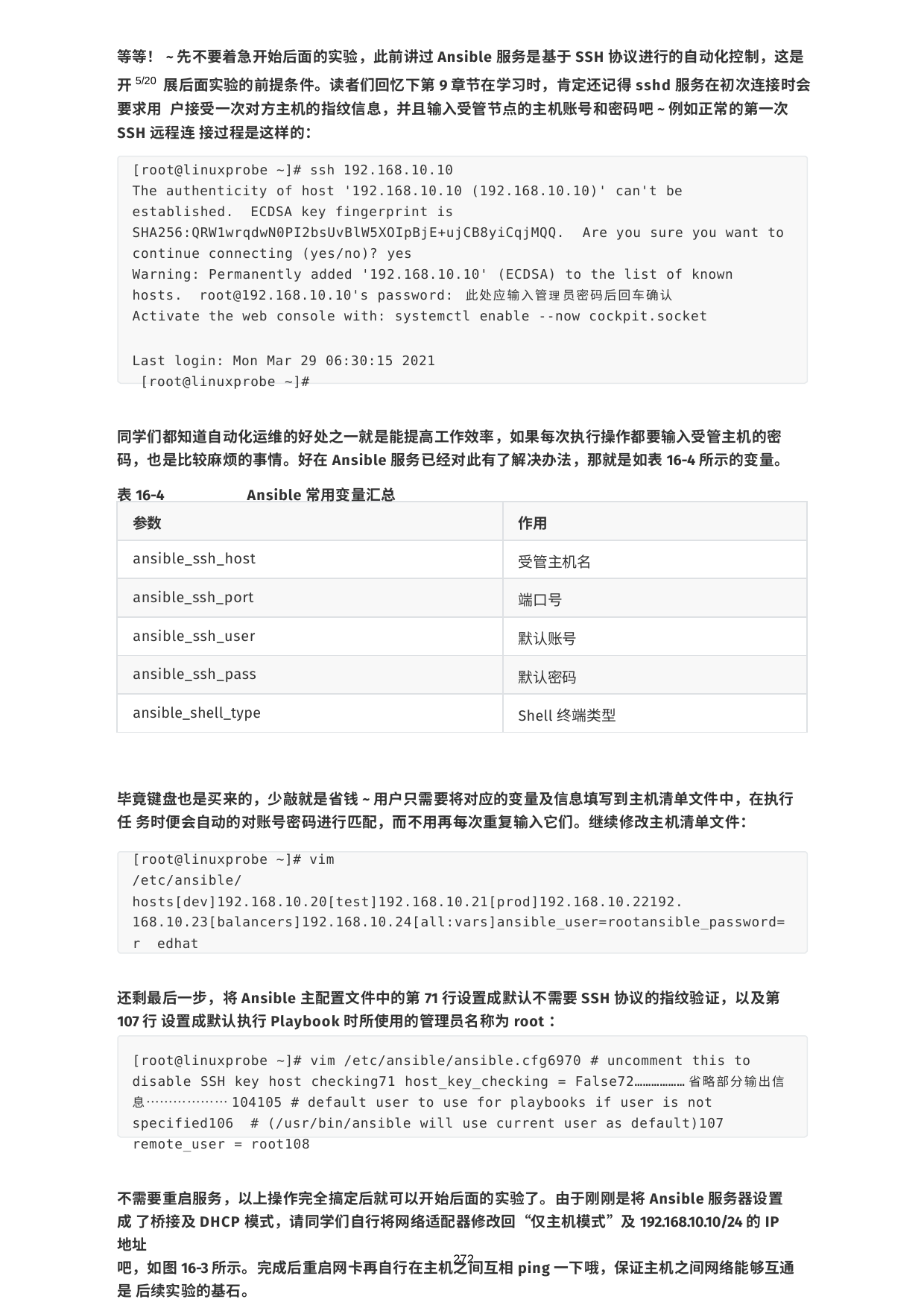

等等！~先不要着急开始后面的实验，此前讲过Ansible服务是基于SSH协议进行的自动化控制，这是开5/20 展后面实验的前提条件。读者们回忆下第9章节在学习时，肯定还记得sshd服务在初次连接时会要求用  户接受一次对方主机的指纹信息，并且输入受管节点的主机账号和密码吧~例如正常的第一次SSH远程连 接过程是这样的：

[root@linuxprobe ~]# ssh 192.168.10.10
The authenticity of host '192.168.10.10 (192.168.10.10)' can't be established.  ECDSA key fingerprint is SHA256:QRW1wrqdwN0PI2bsUvBlW5XOIpBjE+ujCB8yiCqjMQQ.  Are you sure you want to continue connecting (yes/no)? yes
Warning: Permanently added '192.168.10.10' (ECDSA) to the list of known hosts.  root@192.168.10.10's password: 此处应输入管理员密码后回车确认
Activate the web console with: systemctl enable --now cockpit.socket

Last login: Mon Mar 29 06:30:15 2021  [root@linuxprobe ~]#

同学们都知道自动化运维的好处之一就是能提高工作效率，如果每次执行操作都要输入受管主机的密 码，也是比较麻烦的事情。好在Ansible服务已经对此有了解决办法，那就是如表16-4所示的变量。
表16-4	Ansible常用变量汇总

| 参数 | 作用 |
| --- | --- |
| ansible\_ssh\_host | 受管主机名 |
| ansible\_ssh\_port | 端口号 |
| ansible\_ssh\_user | 默认账号 |
| ansible\_ssh\_pass | 默认密码 |
| ansible\_shell\_type | Shell终端类型 |
毕竟键盘也是买来的，少敲就是省钱~用户只需要将对应的变量及信息填写到主机清单文件中，在执行任 务时便会自动的对账号密码进行匹配，而不用再每次重复输入它们。继续修改主机清单文件：

[root@linuxprobe ~]# vim
/etc/ansible/hosts[dev]192.168.10.20[test]192.168.10.21[prod]192.168.10.22192.  168.10.23[balancers]192.168.10.24[all:vars]ansible_user=rootansible_password=r  edhat

还剩最后一步，将Ansible主配置文件中的第71行设置成默认不需要SSH协议的指纹验证，以及第107行 设置成默认执行Playbook时所使用的管理员名称为root：

[root@linuxprobe ~]# vim /etc/ansible/ansible.cfg6970 # uncomment this to  disable SSH key host checking71 host_key_checking = False72………………省略部分输出信  息………………104105 # default user to use for playbooks if user is not specified106  # (/usr/bin/ansible will use current user as default)107 remote_user = root108

不需要重启服务，以上操作完全搞定后就可以开始后面的实验了。由于刚刚是将Ansible服务器设置成 了桥接及DHCP模式，请同学们自行将网络适配器修改回“仅主机模式”及192.168.10.10/24的IP地址
吧，如图16-3所示。完成后重启网卡再自行在主机之间互相ping一下哦，保证主机之间网络能够互通是 后续实验的基石。

272